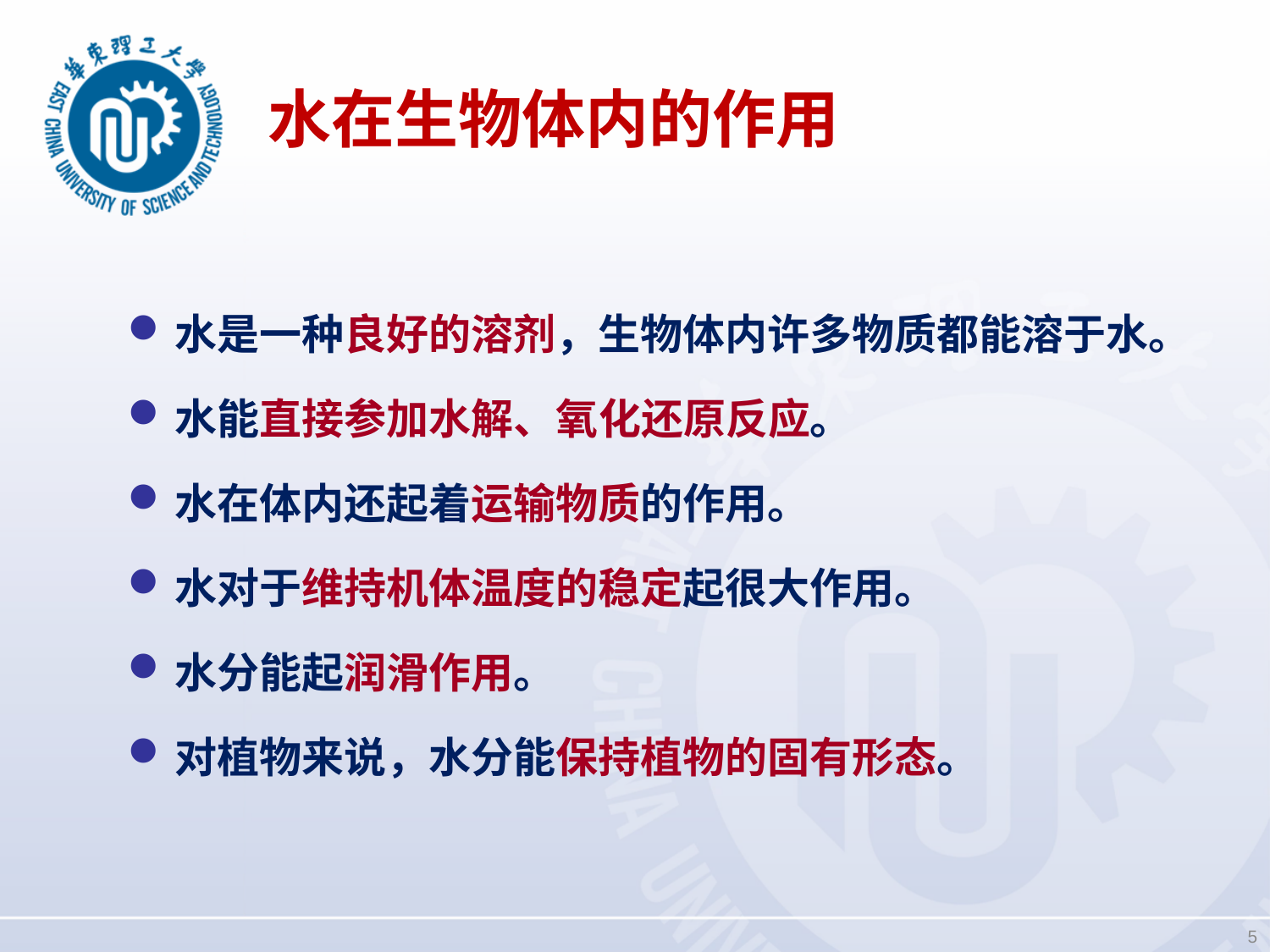

# 水在生物体内的作用
水是一种良好的溶剂，生物体内许多物质都能溶于水。
水能直接参加水解、氧化还原反应。
水在体内还起着运输物质的作用。
水对于维持机体温度的稳定起很大作用。
水分能起润滑作用。
对植物来说，水分能保持植物的固有形态。
5